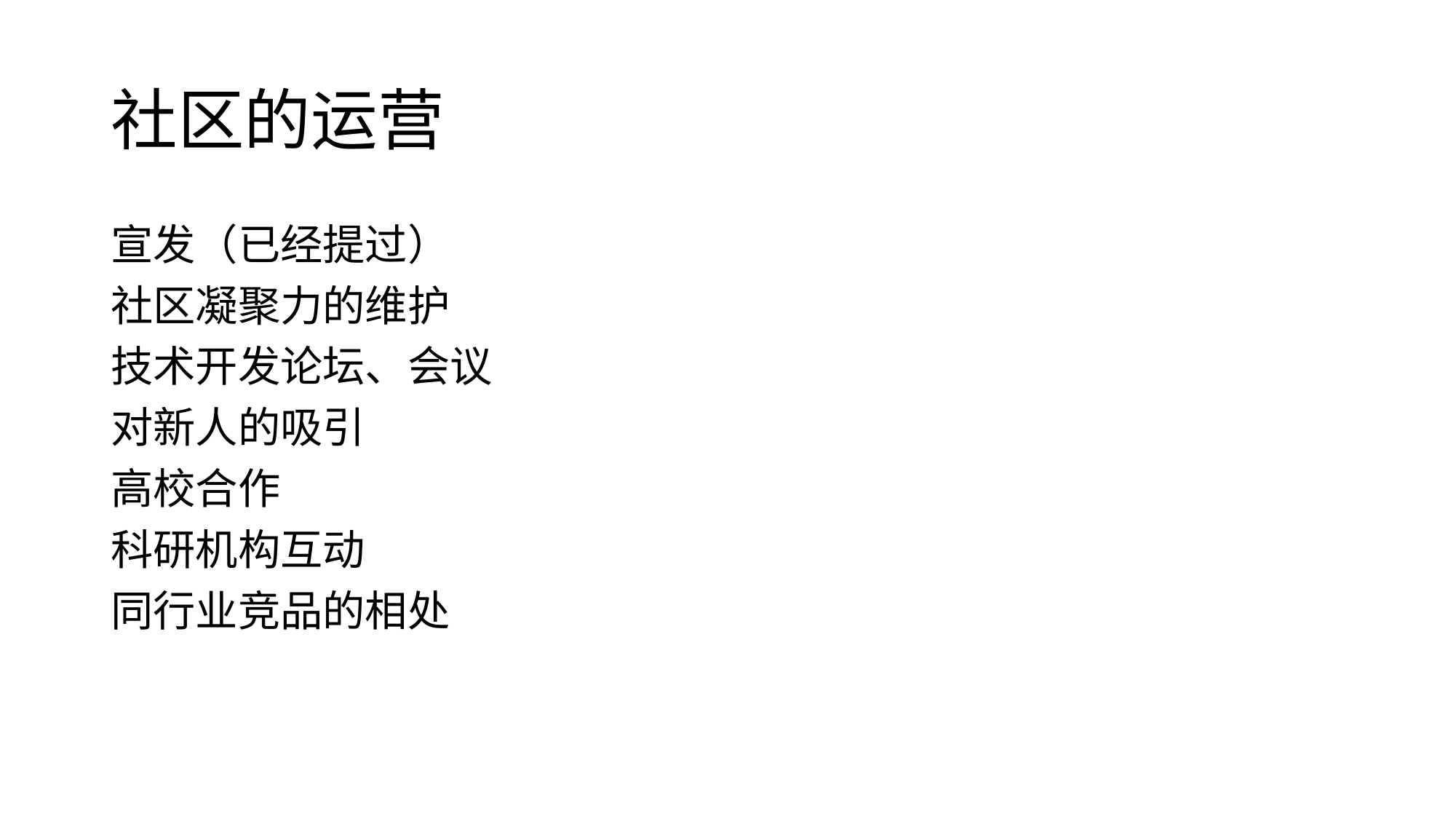

# 社区的运营
宣发（已经提过）
社区凝聚力的维护
技术开发论坛、会议
对新人的吸引
高校合作
科研机构互动
同行业竞品的相处